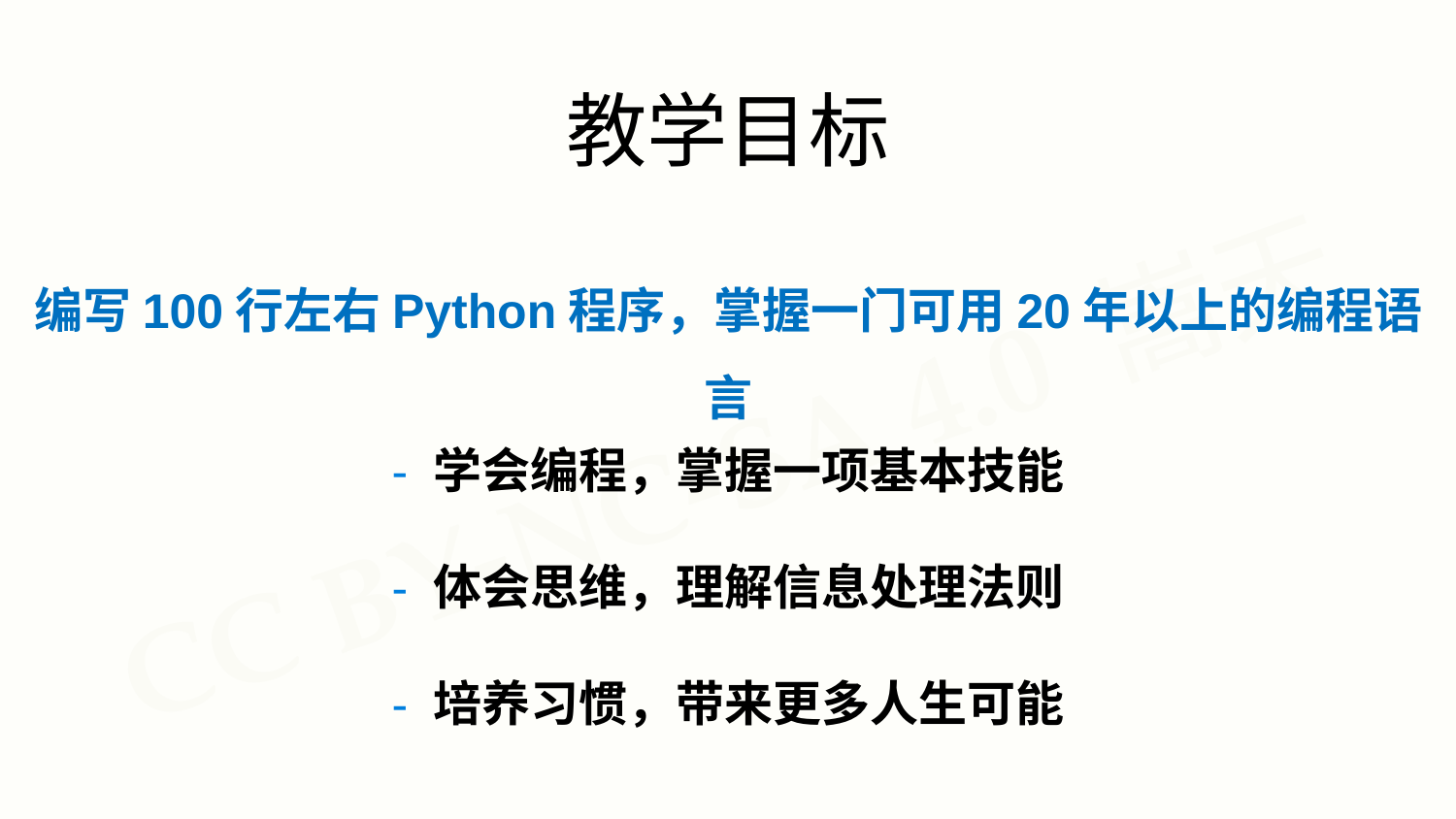

教学目标
编写100行左右Python程序，掌握一门可用20年以上的编程语言
- 学会编程，掌握一项基本技能
- 体会思维，理解信息处理法则
- 培养习惯，带来更多人生可能